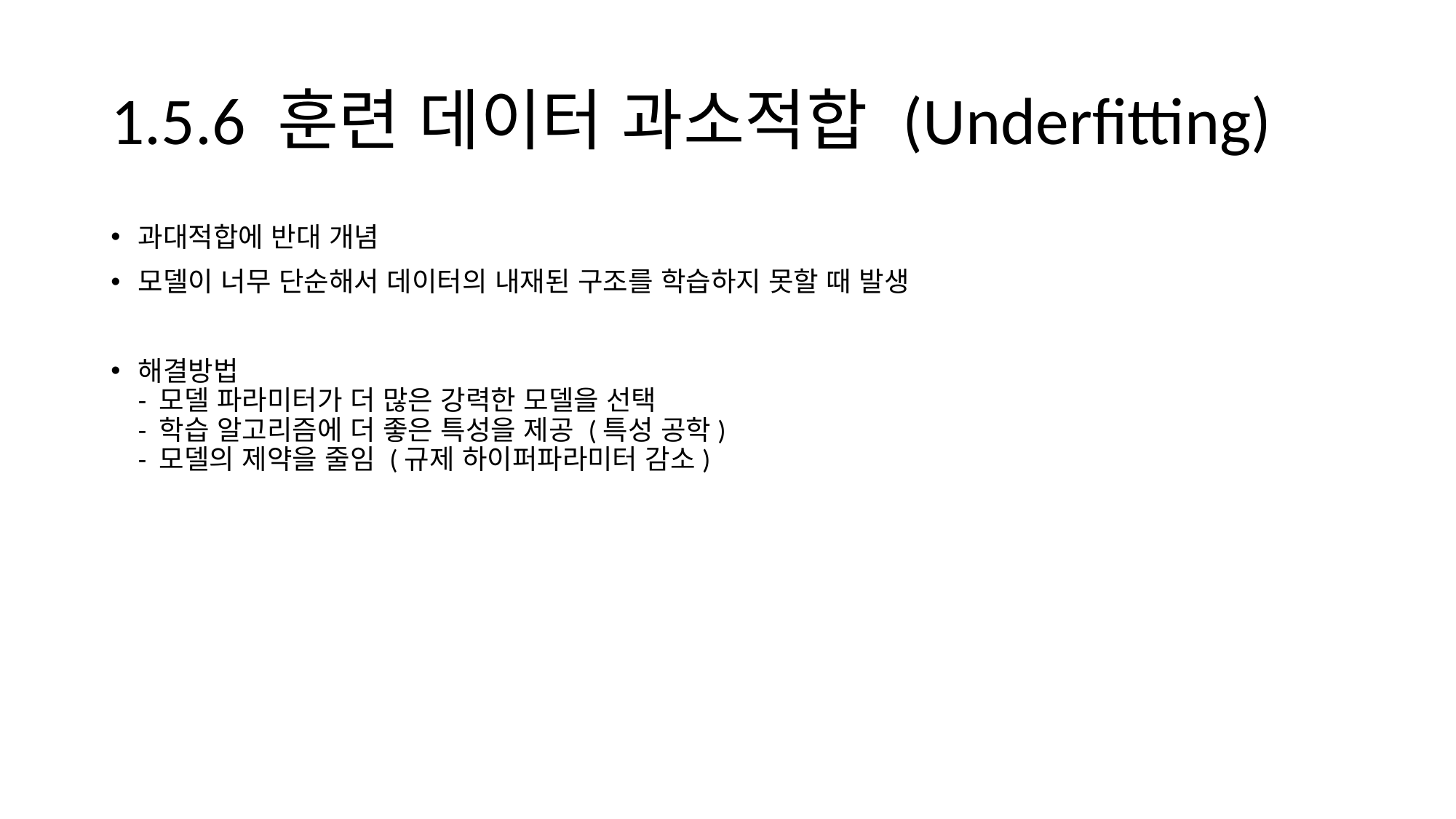

# 1.5.6 훈련 데이터 과소적합 (Underfitting)
과대적합에 반대 개념
모델이 너무 단순해서 데이터의 내재된 구조를 학습하지 못할 때 발생

해결방법
- 모델 파라미터가 더 많은 강력한 모델을 선택
- 학습 알고리즘에 더 좋은 특성을 제공 (특성 공학)
- 모델의 제약을 줄임 (규제 하이퍼파라미터 감소)